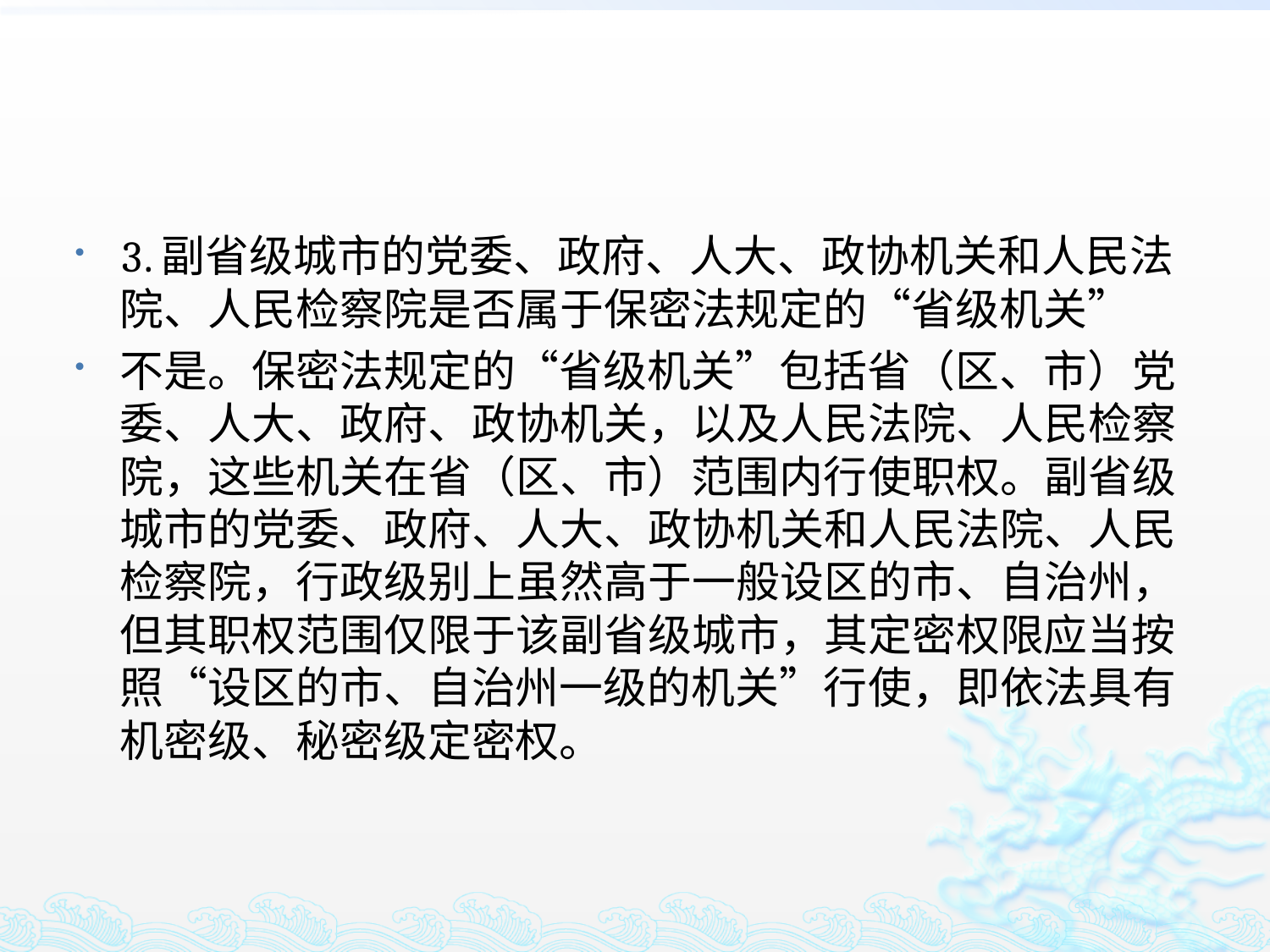

#
3.副省级城市的党委、政府、人大、政协机关和人民法院、人民检察院是否属于保密法规定的“省级机关”
不是。保密法规定的“省级机关”包括省（区、市）党委、人大、政府、政协机关，以及人民法院、人民检察院，这些机关在省（区、市）范围内行使职权。副省级城市的党委、政府、人大、政协机关和人民法院、人民检察院，行政级别上虽然高于一般设区的市、自治州，但其职权范围仅限于该副省级城市，其定密权限应当按照“设区的市、自治州一级的机关”行使，即依法具有机密级、秘密级定密权。